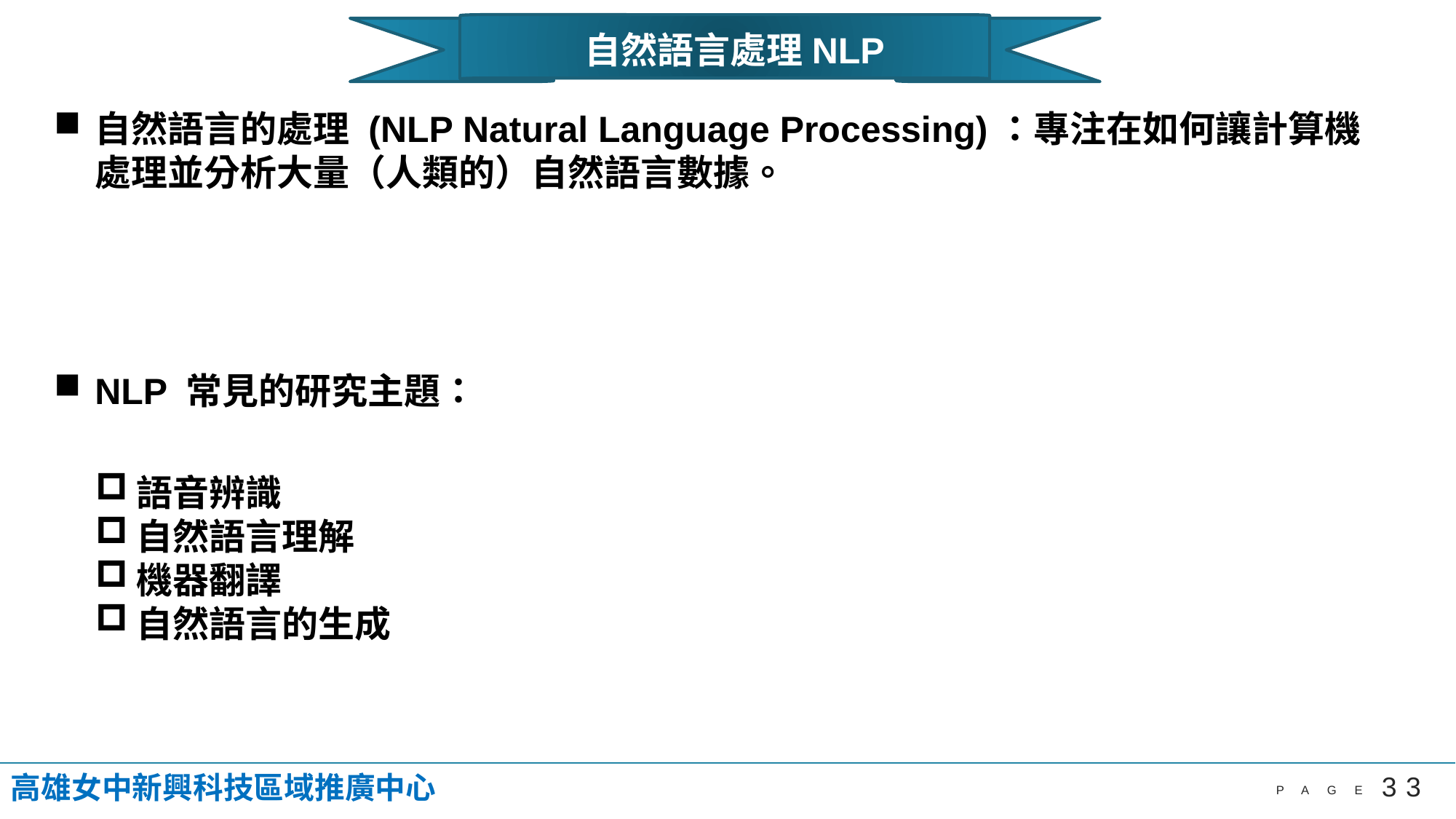

自然語言處理NLP
自然語言的處理 (NLP Natural Language Processing)：專注在如何讓計算機處理並分析大量（人類的）自然語言數據。

NLP 常見的研究主題：
語音辨識
自然語言理解
機器翻譯
自然語言的生成
高雄女中新興科技區域推廣中心